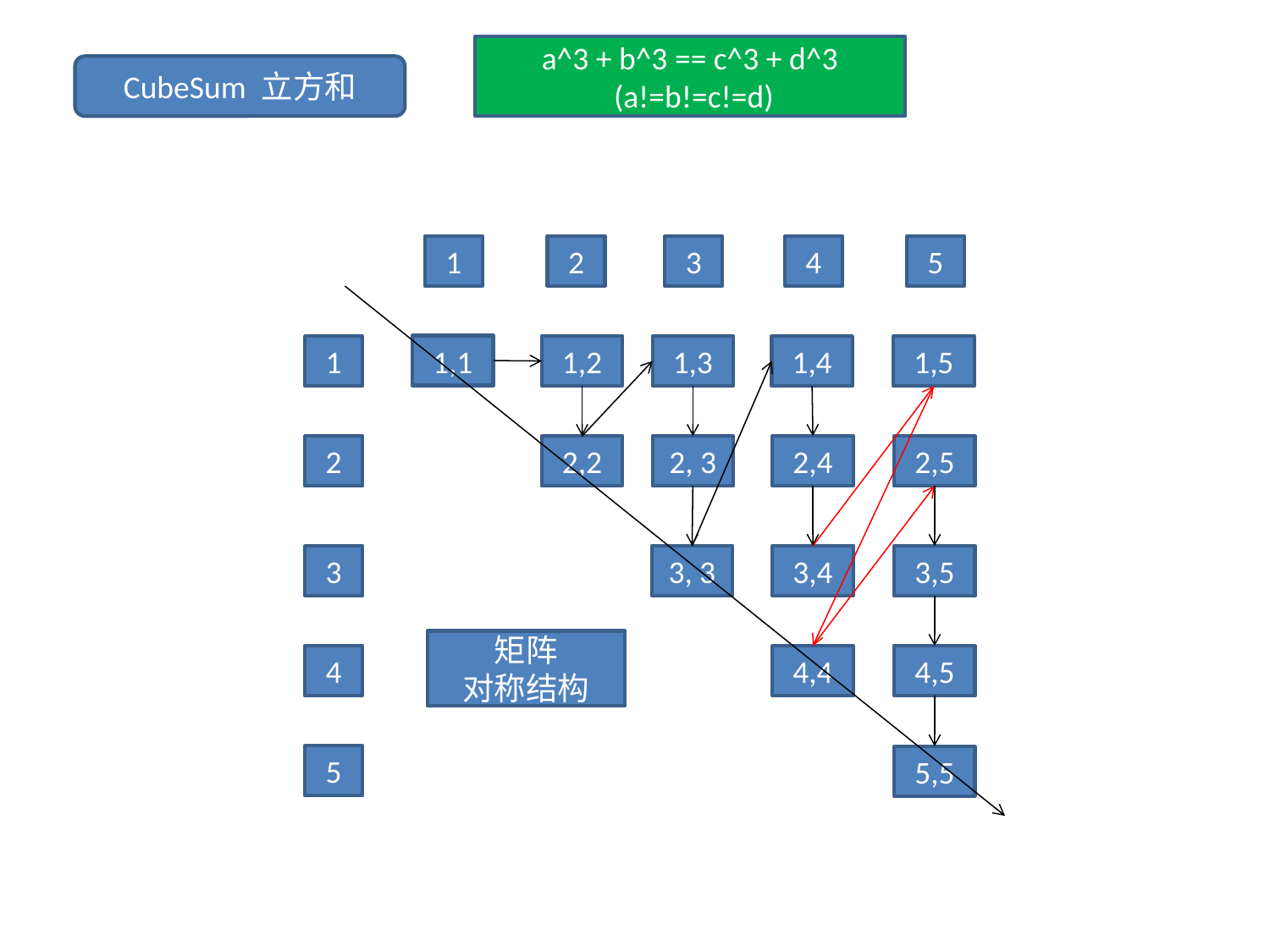

a^3 + b^3 == c^3 + d^3
 (a!=b!=c!=d)
CubeSum 立方和
1
2
3
4
5
1,1
1
1,2
1,3
1,4
1,5
2
2,2
2, 3
2,4
2,5
3
3, 3
3,4
3,5
矩阵
对称结构
4
4,4
4,5
5
5,5